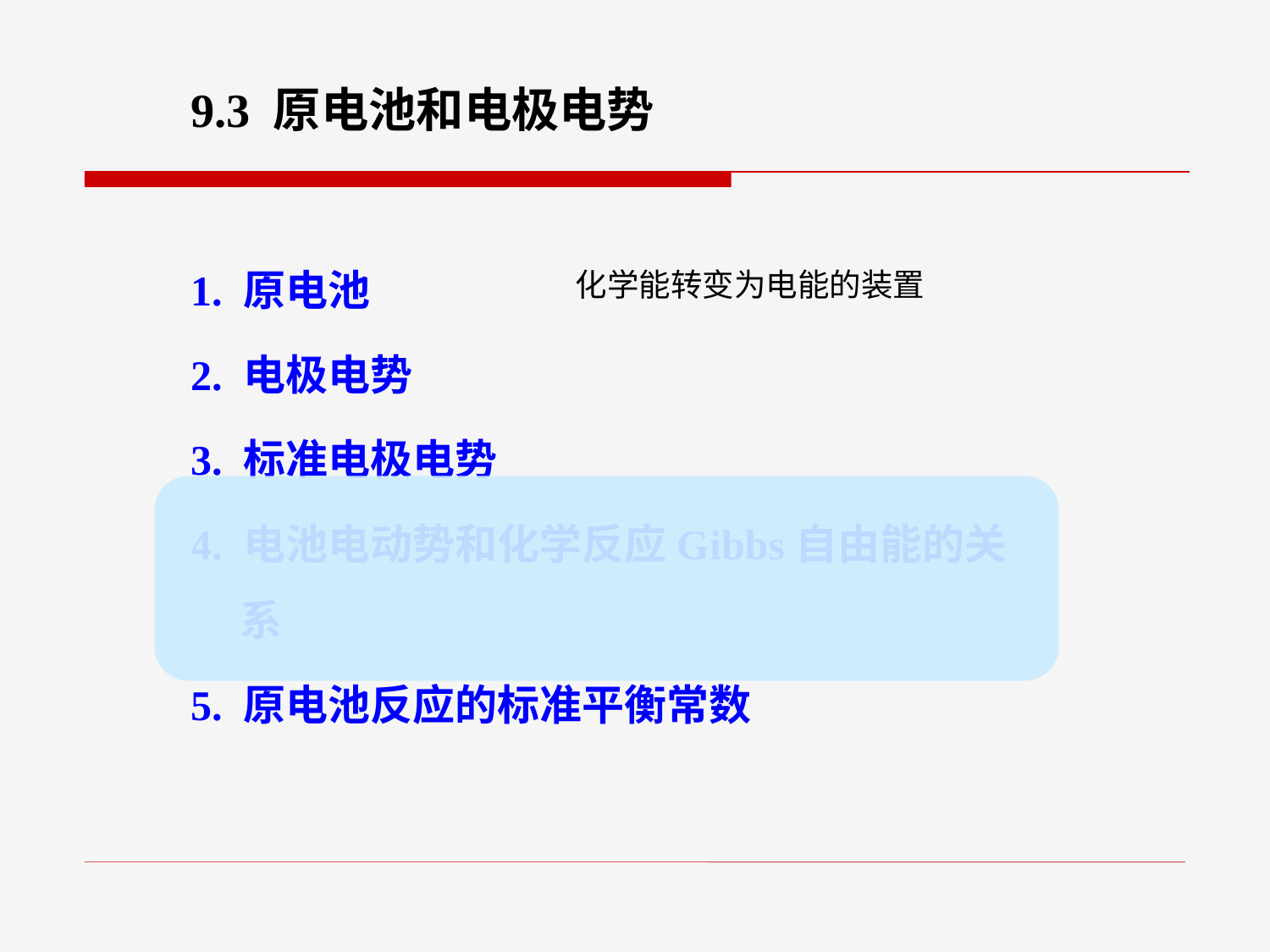

9.3 原电池和电极电势
1. 原电池
2. 电极电势
3. 标准电极电势
4. 电池电动势和化学反应Gibbs自由能的关系
5. 原电池反应的标准平衡常数
化学能转变为电能的装置